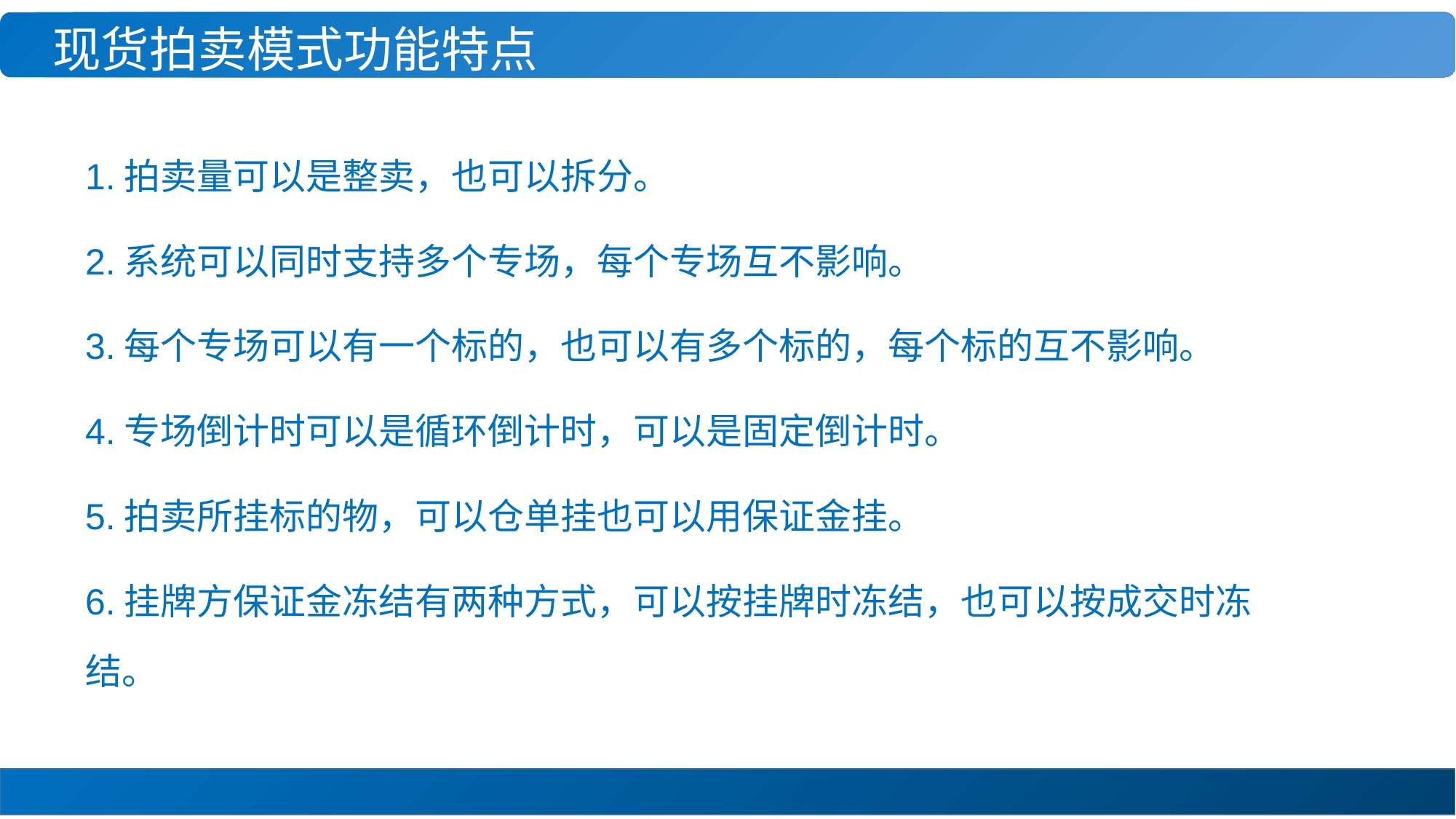

现货拍卖模式功能特点

1.拍卖量可以是整卖，也可以拆分。
2.系统可以同时支持多个专场，每个专场互不影响。
3.每个专场可以有一个标的，也可以有多个标的，每个标的互不影响。
4.专场倒计时可以是循环倒计时，可以是固定倒计时。
5.拍卖所挂标的物，可以仓单挂也可以用保证金挂。
6.挂牌方保证金冻结有两种方式，可以按挂牌时冻结，也可以按成交时冻结。